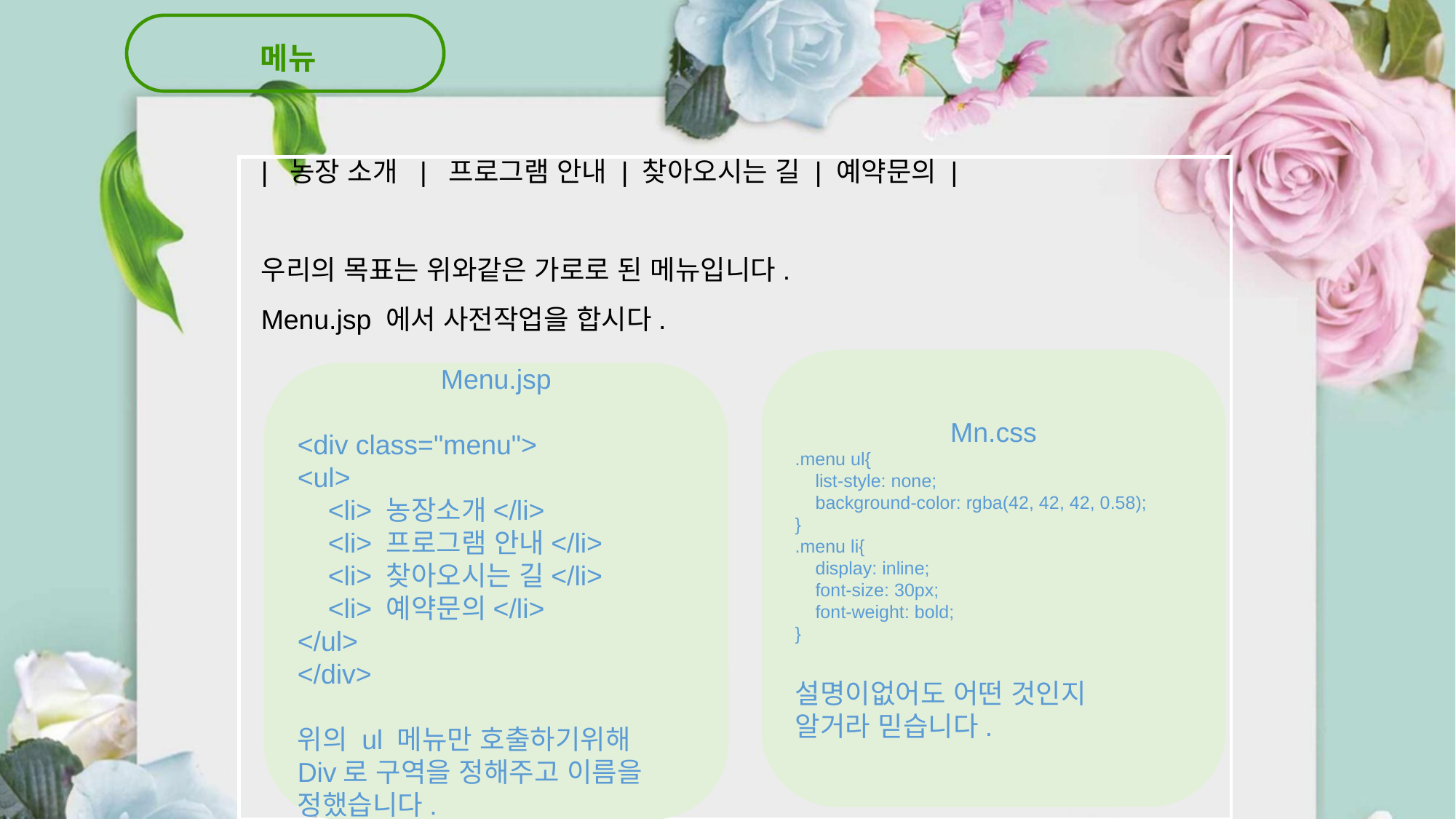

메뉴

|  농장 소개  |  프로그램 안내 | 찾아오시는 길 | 예약문의 |

우리의 목표는 위와같은 가로로 된 메뉴입니다.
Menu.jsp 에서 사전작업을 합시다.

Mn.css
.menu ul{
    list-style: none;
    background-color: rgba(42, 42, 42, 0.58);
}
.menu li{
    display: inline;
    font-size: 30px;
    font-weight: bold;
}

설명이없어도 어떤 것인지
알거라 믿습니다.
Menu.jsp

<div class="menu">
<ul>
    <li> 농장소개</li>
    <li> 프로그램 안내</li>
    <li> 찾아오시는 길</li>
    <li> 예약문의</li>
</ul>
</div>

위의 ul 메뉴만 호출하기위해
Div로 구역을 정해주고 이름을 정했습니다.